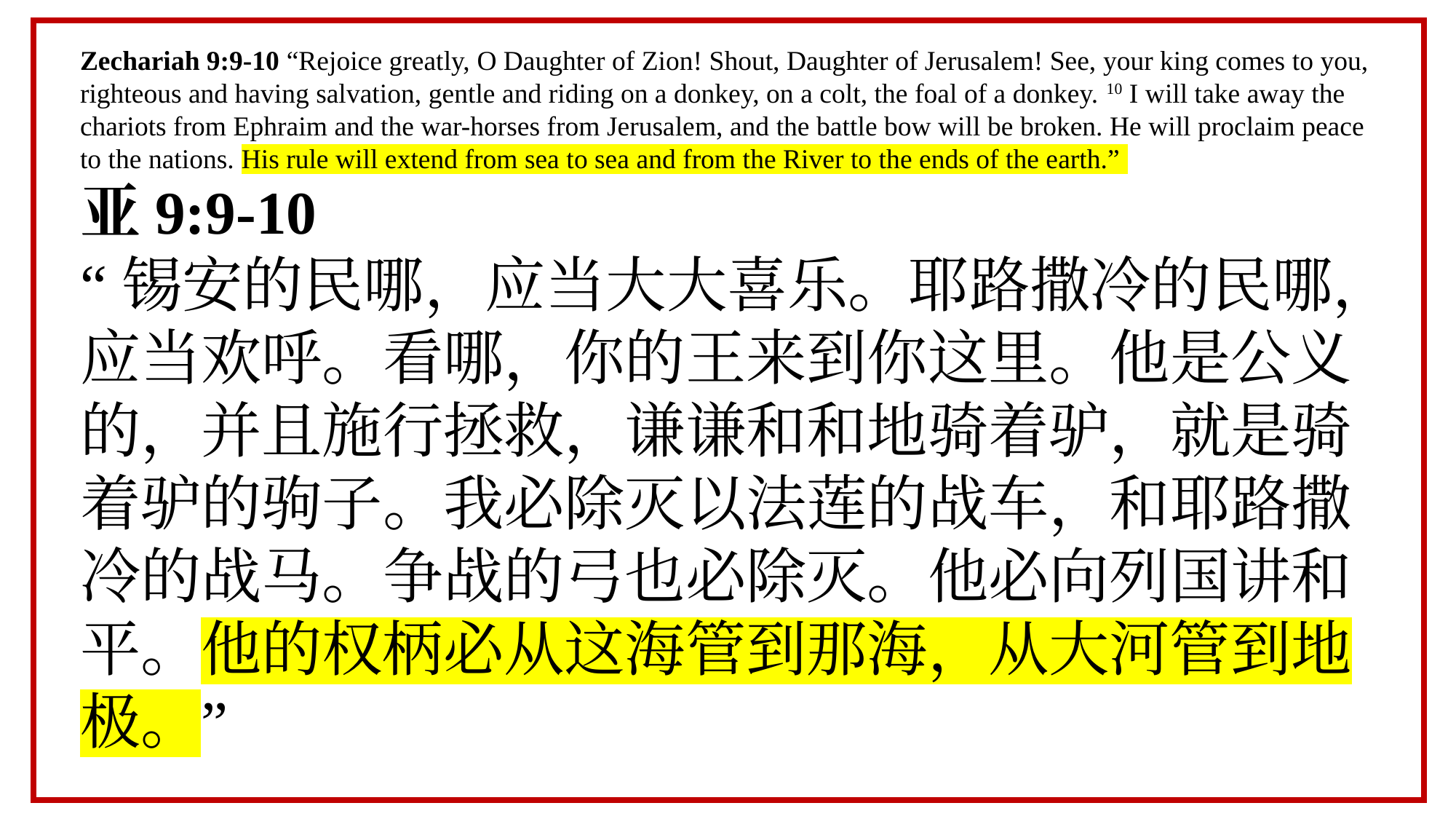

Zechariah 9:9-10 “Rejoice greatly, O Daughter of Zion! Shout, Daughter of Jerusalem! See, your king comes to you, righteous and having salvation, gentle and riding on a donkey, on a colt, the foal of a donkey. 10 I will take away the chariots from Ephraim and the war-horses from Jerusalem, and the battle bow will be broken. He will proclaim peace to the nations. His rule will extend from sea to sea and from the River to the ends of the earth.”
亚9:9-10
“锡安的民哪，应当大大喜乐。耶路撒冷的民哪，应当欢呼。看哪，你的王来到你这里。他是公义的，并且施行拯救，谦谦和和地骑着驴，就是骑着驴的驹子。我必除灭以法莲的战车，和耶路撒冷的战马。争战的弓也必除灭。他必向列国讲和平。他的权柄必从这海管到那海，从大河管到地极。”